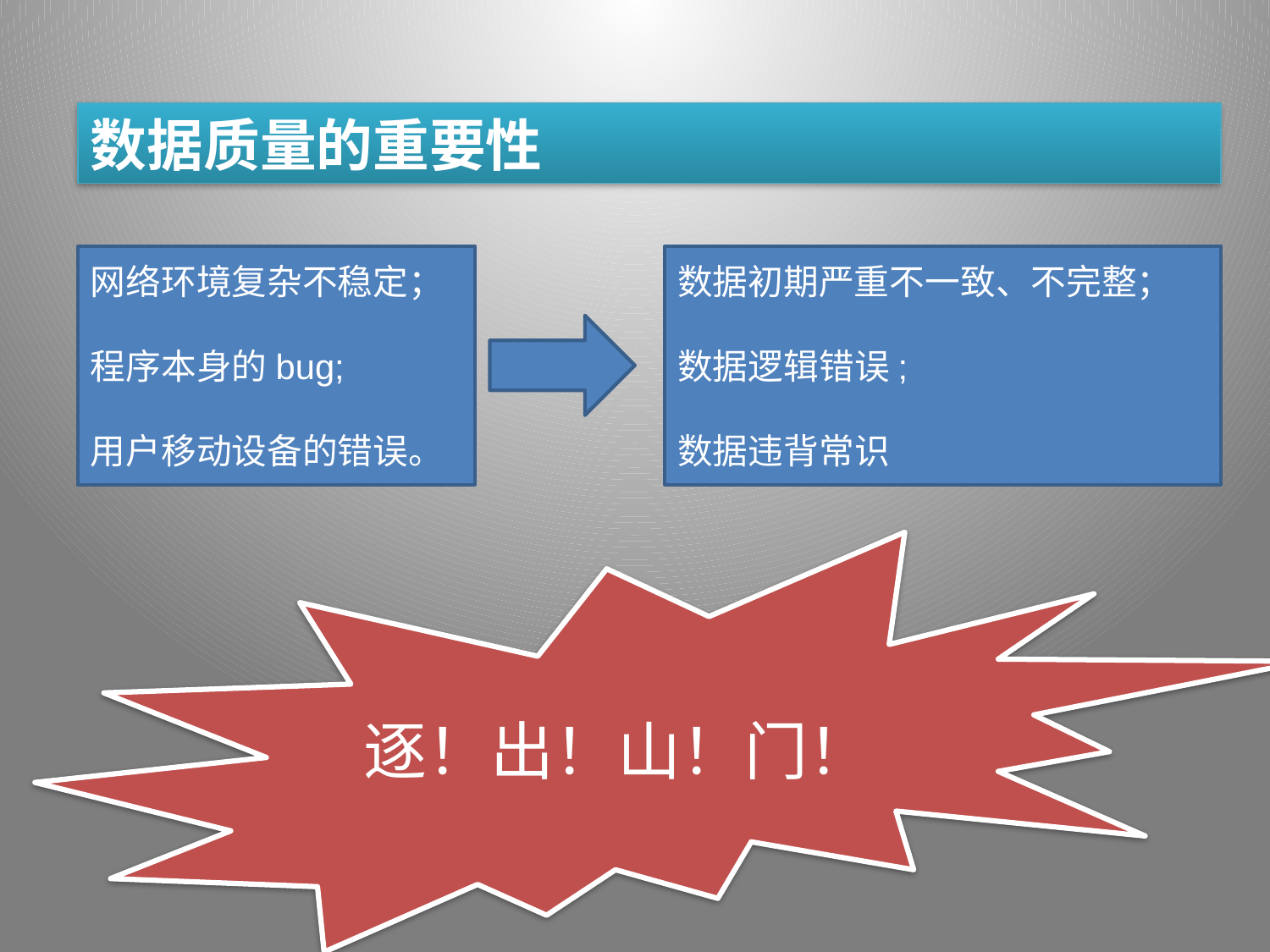

数据质量的重要性
网络环境复杂不稳定；

程序本身的bug;

用户移动设备的错误。
数据初期严重不一致、不完整；

数据逻辑错误;

数据违背常识

逐！出！山！门！